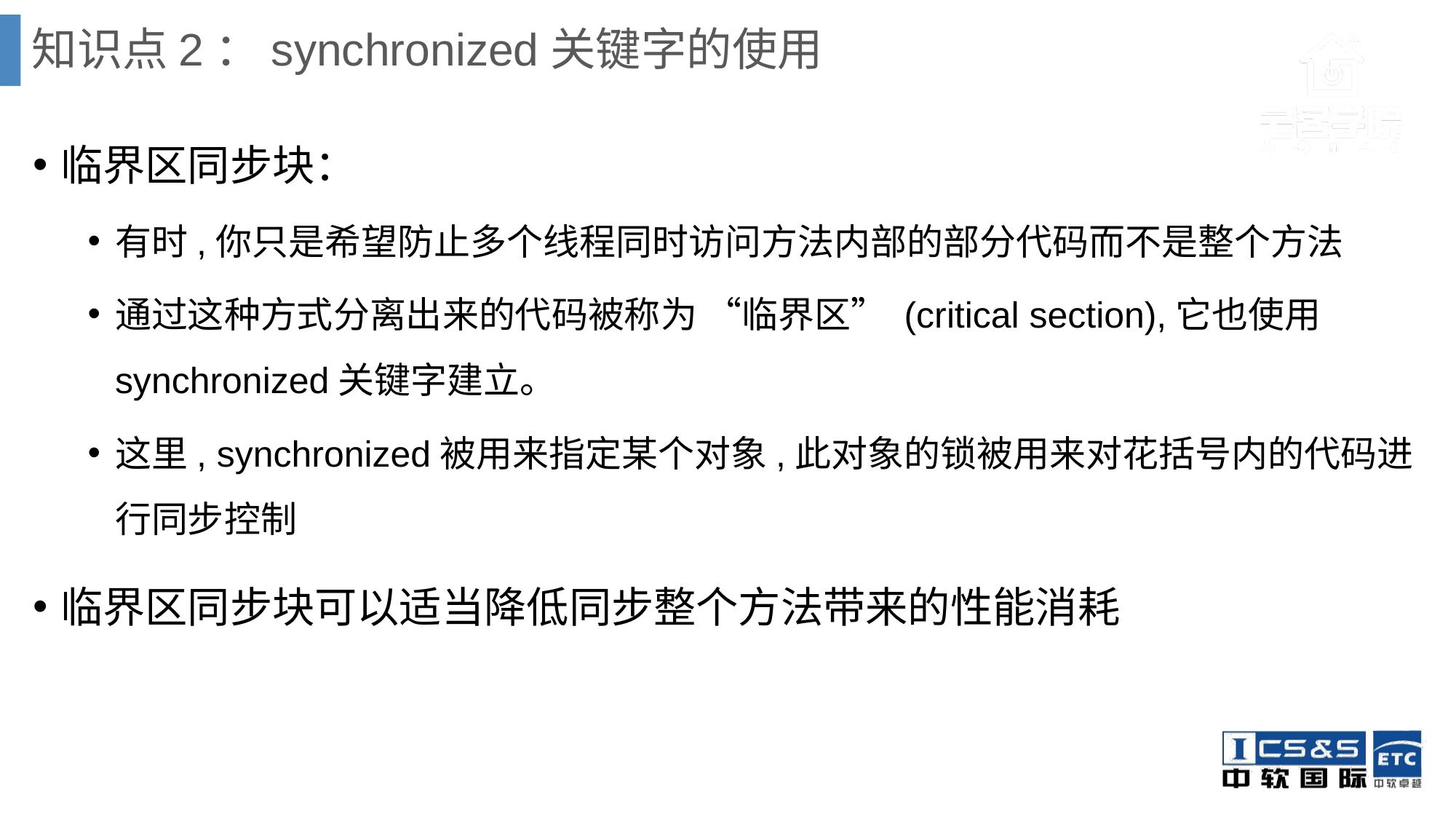

# 知识点2：synchronized关键字的使用
临界区同步块：
有时,你只是希望防止多个线程同时访问方法内部的部分代码而不是整个方法
通过这种方式分离出来的代码被称为 “临界区” (critical section),它也使用synchronized关键字建立。
这里, synchronized被用来指定某个对象,此对象的锁被用来对花括号内的代码进行同步控制
临界区同步块可以适当降低同步整个方法带来的性能消耗